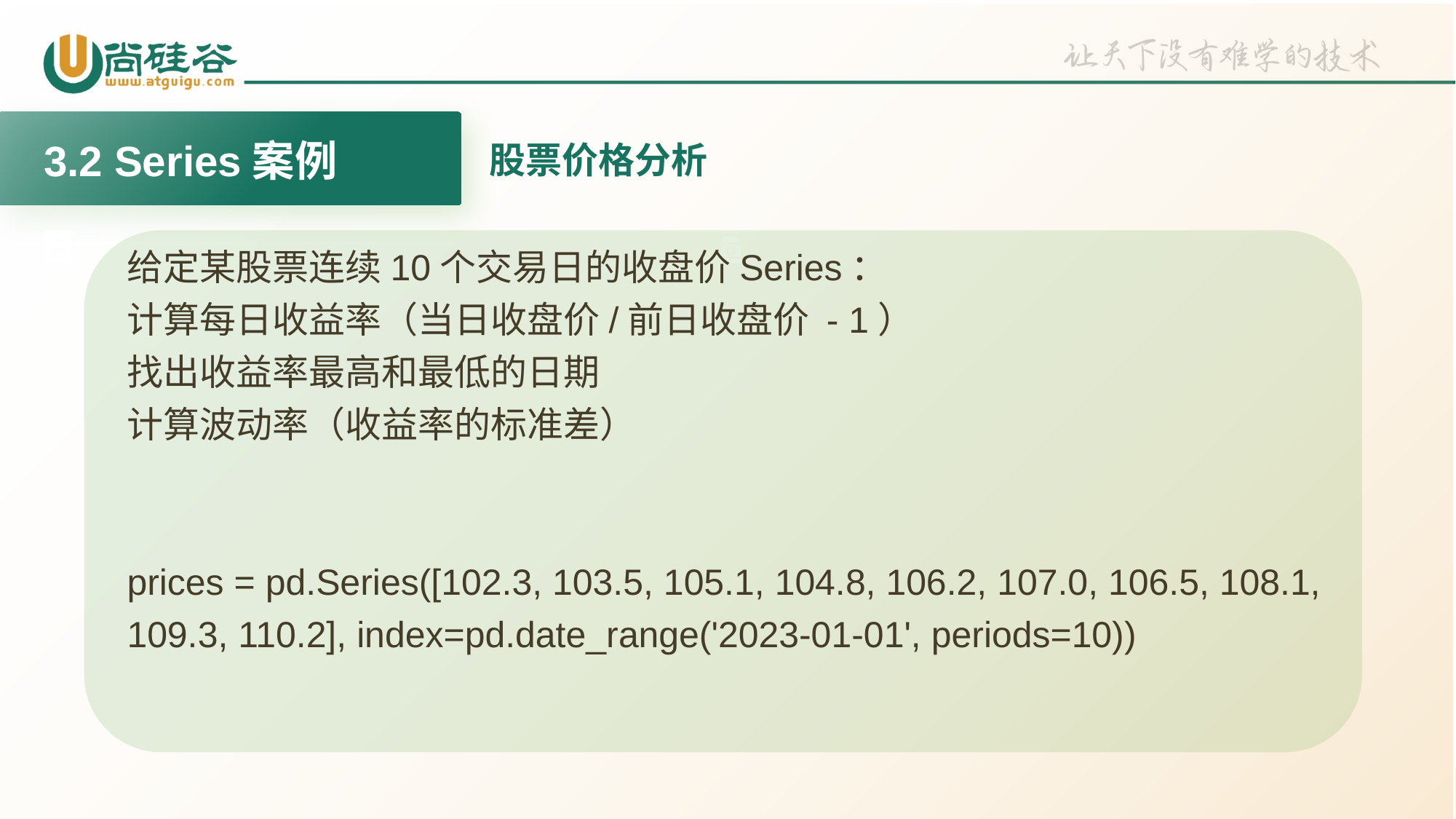

3.2 Series案例

股票价格分析
给定某股票连续10个交易日的收盘价Series：
计算每日收益率（当日收盘价/前日收盘价 - 1）
找出收益率最高和最低的日期
计算波动率（收益率的标准差）

prices = pd.Series([102.3, 103.5, 105.1, 104.8, 106.2, 107.0, 106.5, 108.1, 109.3, 110.2], index=pd.date_range('2023-01-01', periods=10))